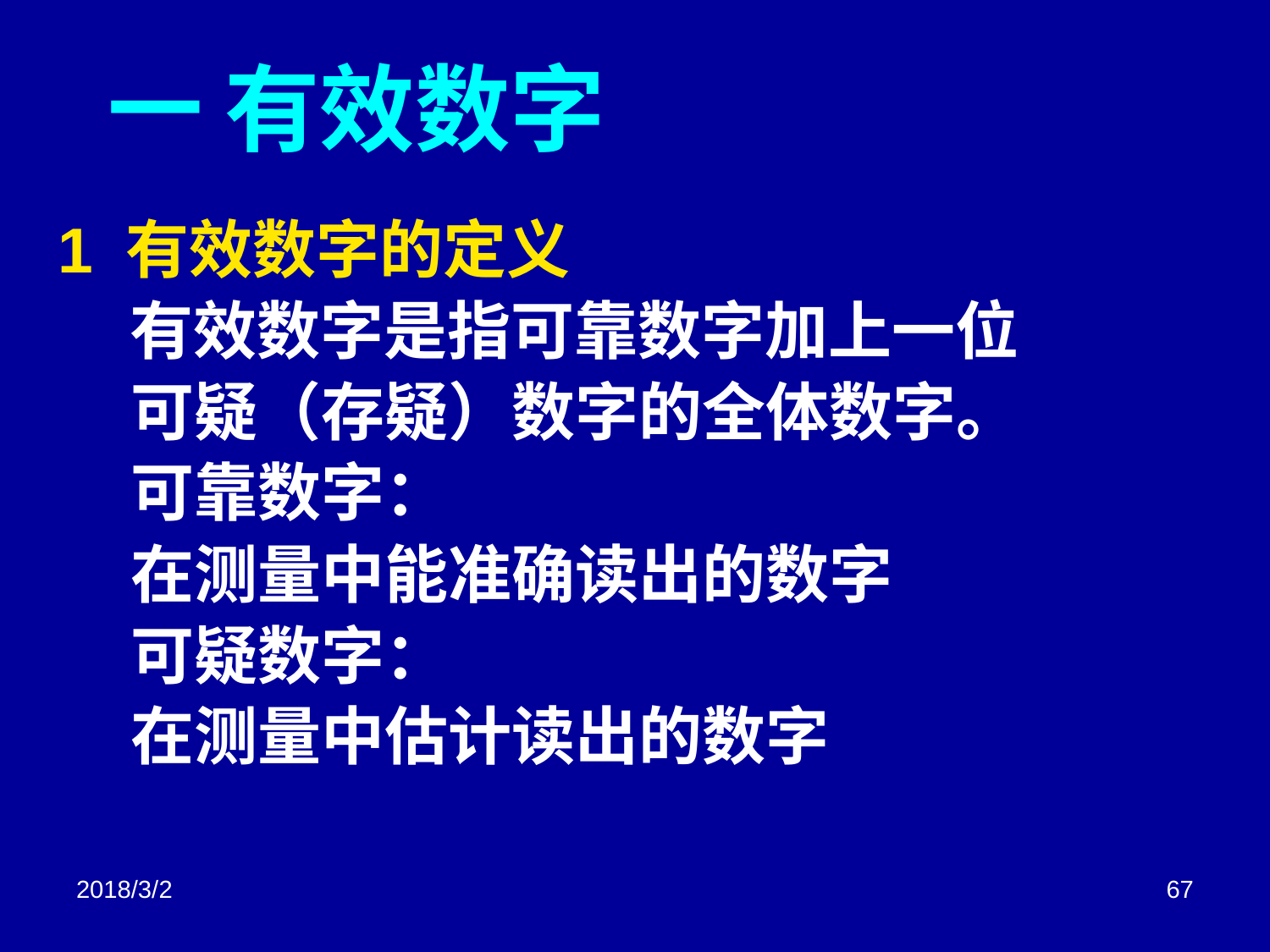

# 一 有效数字
1 有效数字的定义
    有效数字是指可靠数字加上一位
    可疑（存疑）数字的全体数字。
    可靠数字：
    在测量中能准确读出的数字
    可疑数字：
    在测量中估计读出的数字
2018/3/2
67